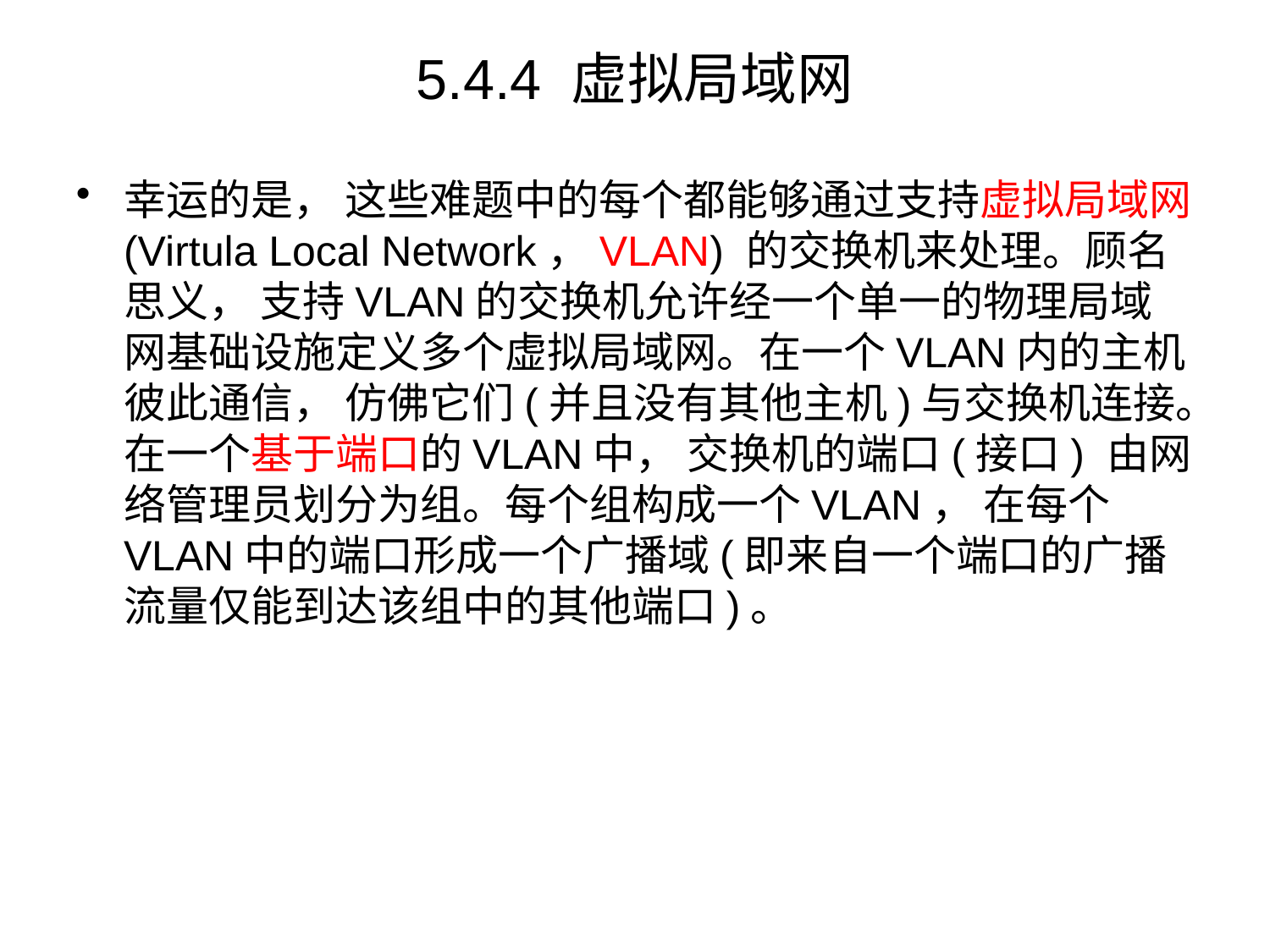

# 5.4.4 虚拟局域网
幸运的是， 这些难题中的每个都能够通过支持虚拟局域网(Virtula Local Network，VLAN) 的交换机来处理。顾名思义， 支持VLAN的交换机允许经一个单一的物理局域网基础设施定义多个虚拟局域网。在一个VLAN内的主机彼此通信， 仿佛它们(并且没有其他主机)与交换机连接。在一个基于端口的VLAN中， 交换机的端口(接口) 由网络管理员划分为组。每个组构成一个VLAN， 在每个VLAN中的端口形成一个广播域(即来自一个端口的广播流量仅能到达该组中的其他端口)。